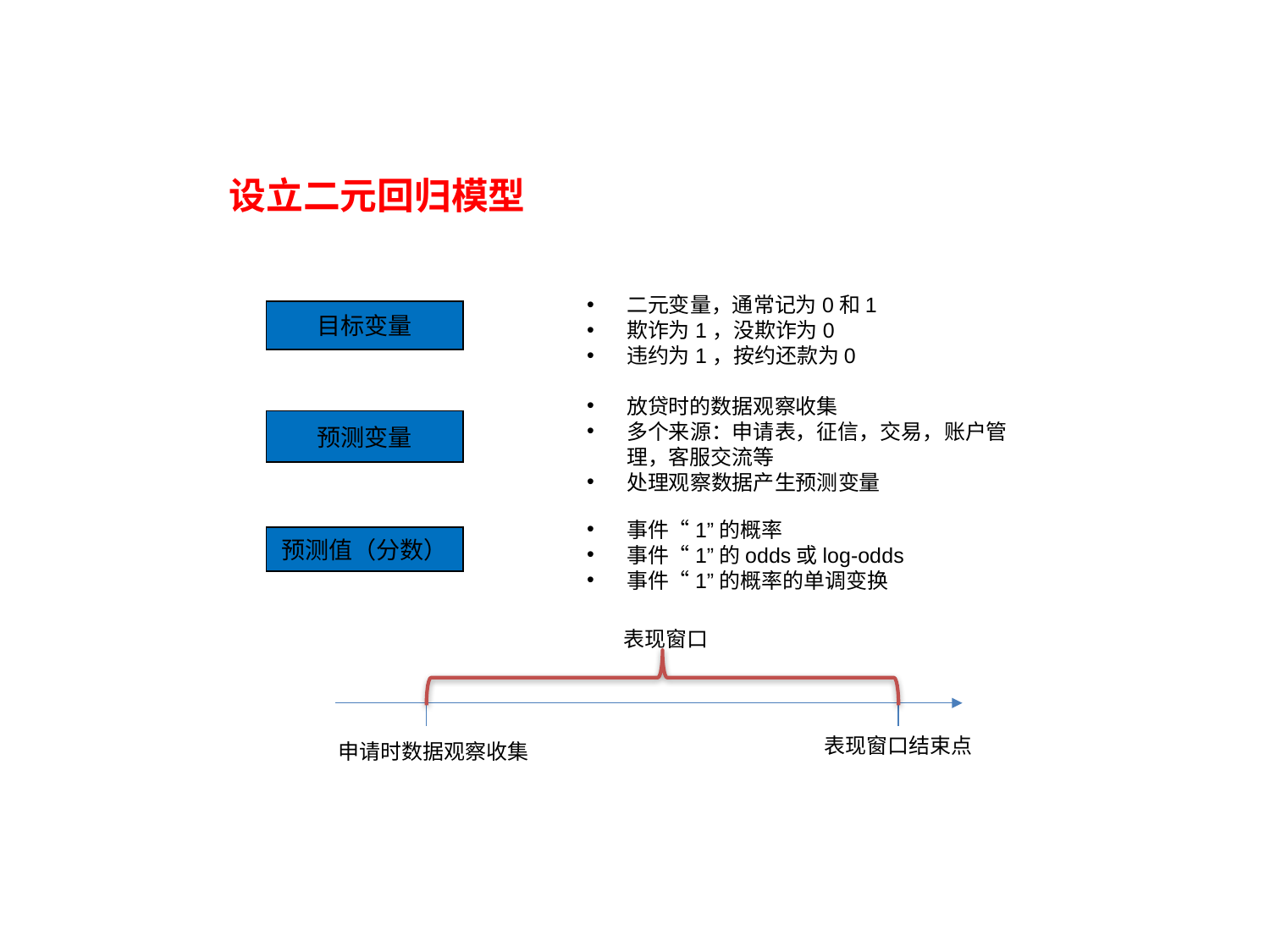

设立二元回归模型
二元变量，通常记为0和1
欺诈为1，没欺诈为0
违约为1，按约还款为0
目标变量
放贷时的数据观察收集
多个来源：申请表，征信，交易，账户管理，客服交流等
处理观察数据产生预测变量
预测变量

事件“1”的概率
事件“1”的odds或log-odds
事件“1”的概率的单调变换
预测值（分数）
表现窗口
表现窗口结束点
申请时数据观察收集